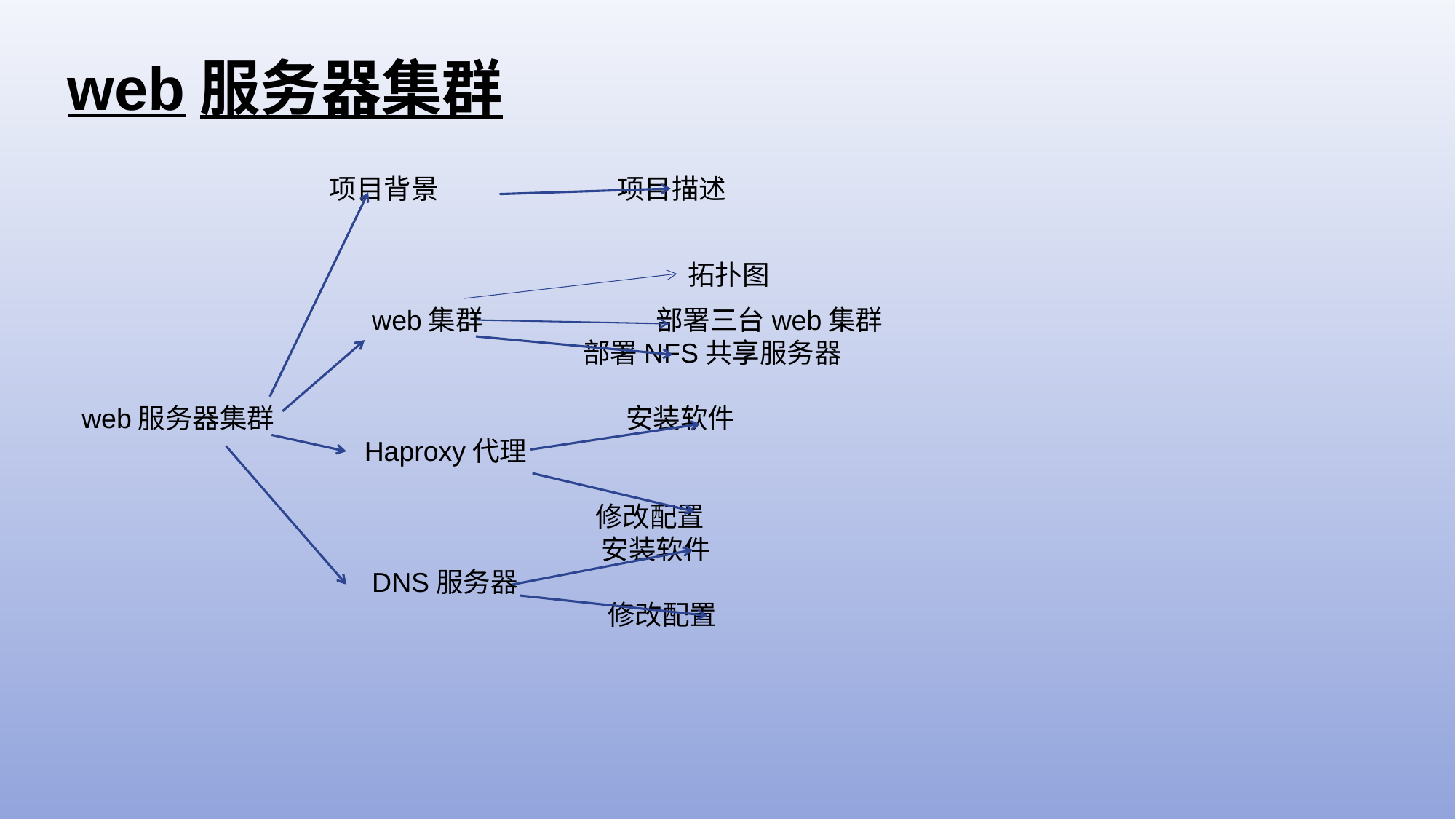

web服务器集群
                                       项目背景                             项目描述

                                      web集群                            部署三台web集群
                                                                                部署NFS共享服务器

web服务器集群                                                         安装软件
                                     Haproxy代理

                                                                                  修改配置
                                                                                   安装软件
                                      DNS服务器
                                                                                    修改配置
拓扑图